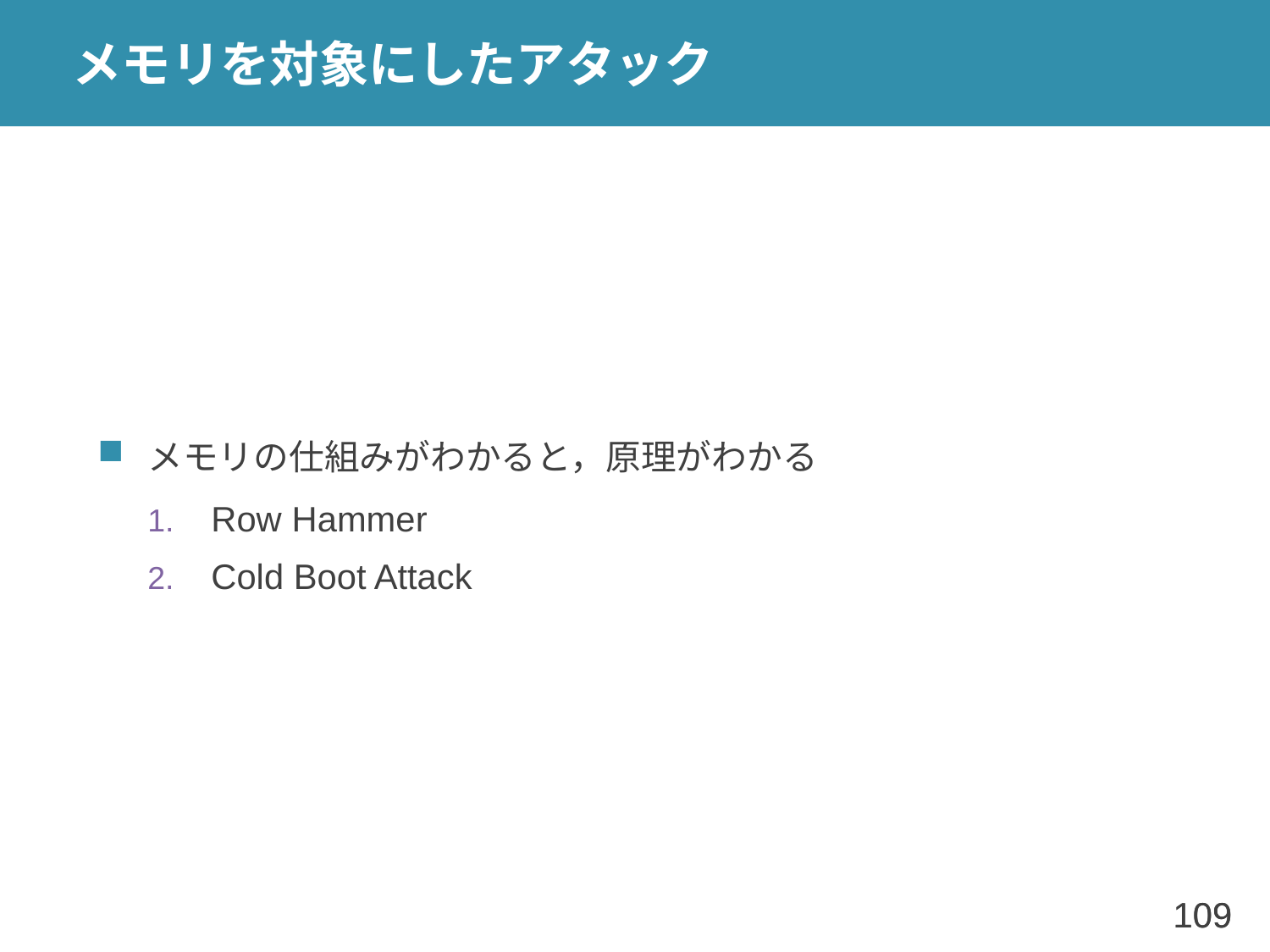

# メモリを対象にしたアタック
メモリの仕組みがわかると，原理がわかる
Row Hammer
Cold Boot Attack